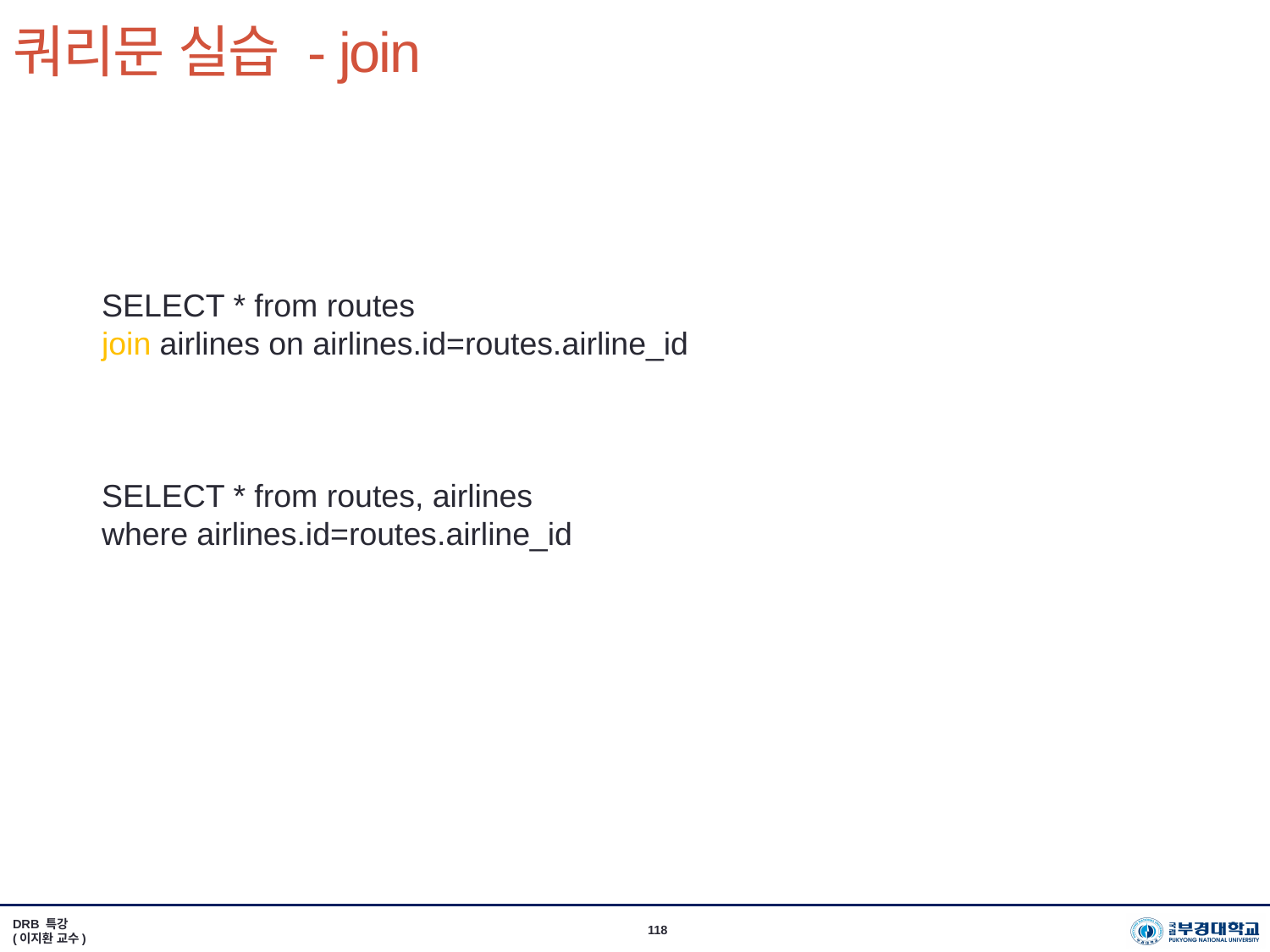

# 쿼리문 실습 - join

SELECT * from routes
join airlines on airlines.id=routes.airline_id

SELECT * from routes, airlines
where airlines.id=routes.airline_id
DRB 특강
(이지환 교수)